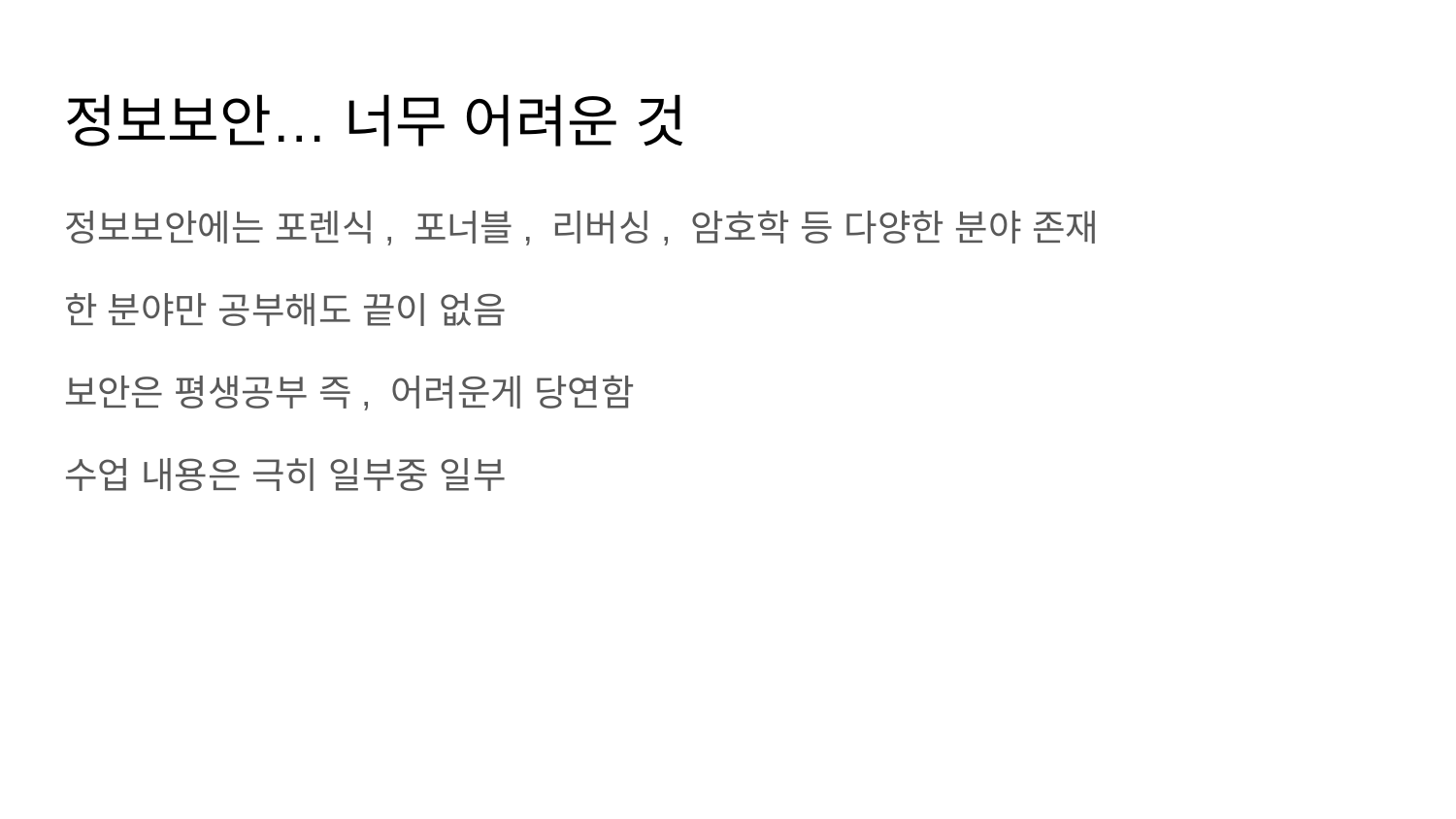

# 정보보안… 너무 어려운 것
정보보안에는 포렌식, 포너블, 리버싱, 암호학 등 다양한 분야 존재
한 분야만 공부해도 끝이 없음
보안은 평생공부 즉, 어려운게 당연함
수업 내용은 극히 일부중 일부